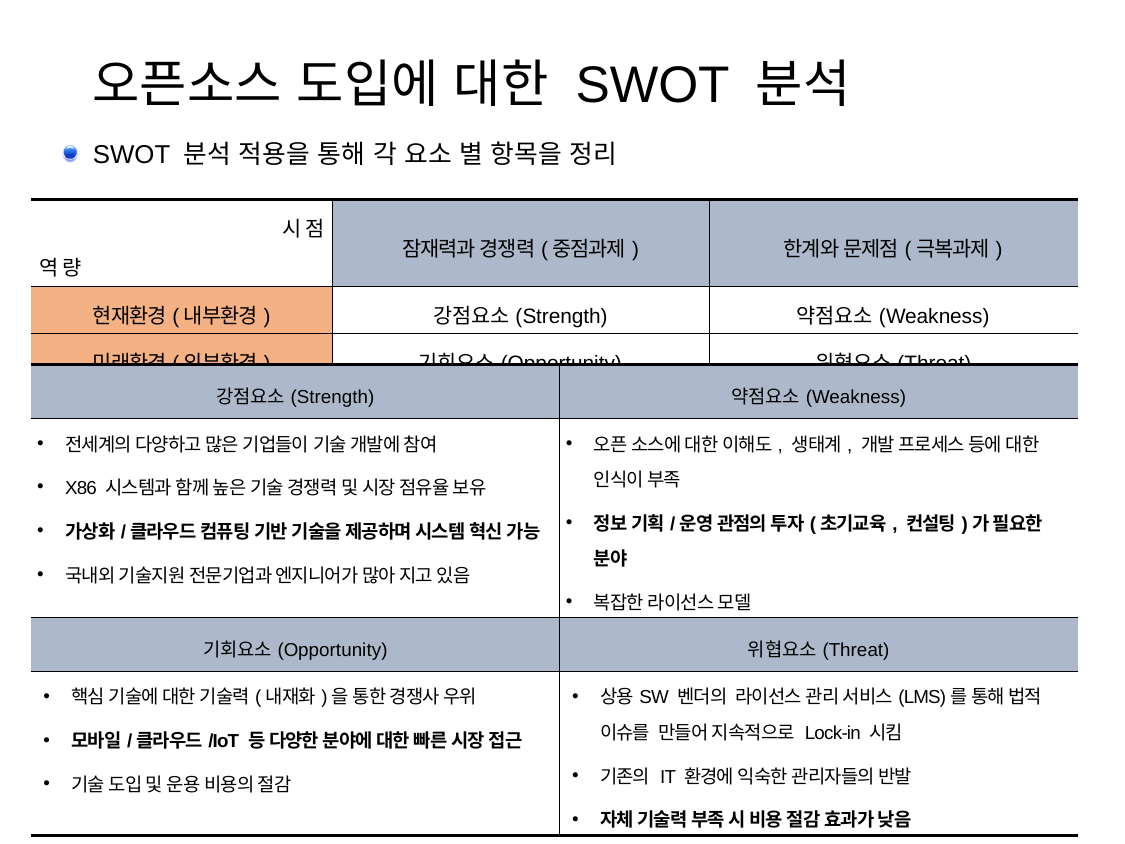

# 오픈소스 도입에 대한 SWOT 분석
SWOT 분석 적용을 통해 각 요소 별 항목을 정리
| 시 점 역 량 | 잠재력과 경쟁력(중점과제) | 한계와 문제점(극복과제) |
| --- | --- | --- |
| 현재환경(내부환경) | 강점요소(Strength) | 약점요소(Weakness) |
| 미래환경(외부환경) | 기회요소(Opportunity) | 위협요소(Threat) |
| 강점요소(Strength) | 약점요소(Weakness) |
| --- | --- |
| 전세계의 다양하고 많은 기업들이 기술 개발에 참여 X86 시스템과 함께 높은 기술 경쟁력 및 시장 점유율 보유 가상화/클라우드 컴퓨팅 기반 기술을 제공하며 시스템 혁신 가능 국내외 기술지원 전문기업과 엔지니어가 많아 지고 있음 | 오픈 소스에 대한 이해도, 생태계, 개발 프로세스 등에 대한 인식이 부족 정보 기획/운영 관점의 투자(초기교육, 컨설팅)가 필요한 분야 복잡한 라이선스 모델 |
| 기회요소(Opportunity) | 위협요소(Threat) |
| 핵심 기술에 대한 기술력(내재화)을 통한 경쟁사 우위 모바일/클라우드/IoT 등 다양한 분야에 대한 빠른 시장 접근 기술 도입 및 운용 비용의 절감 | 상용SW 벤더의 라이선스 관리 서비스(LMS)를 통해 법적 이슈를 만들어 지속적으로 Lock-in 시킴 기존의 IT 환경에 익숙한 관리자들의 반발 자체 기술력 부족 시 비용 절감 효과가 낮음 |